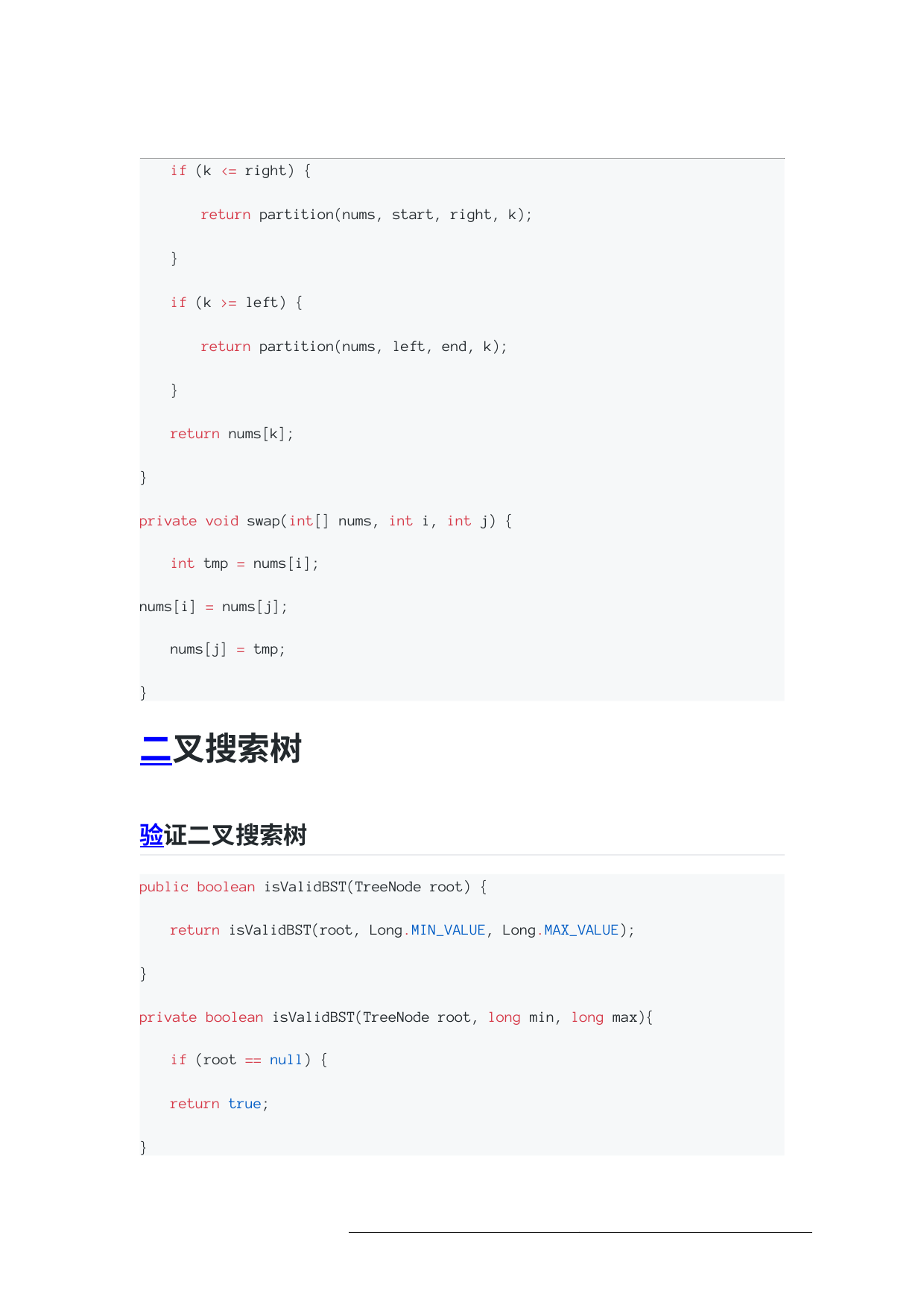

if (k <= right) {

return partition(nums, start, right, k);

}

if (k >= left) {

return partition(nums, left, end, k);

}

return nums[k];

}
private void swap(int[] nums, int i, int j) {  int tmp = nums[i];
nums[i] = nums[j];  nums[j] = tmp;

}
二叉搜索树

验证二叉搜索树

public boolean isValidBST(TreeNode root) {

return isValidBST(root, Long.MIN_VALUE, Long.MAX_VALUE);

}
private boolean isValidBST(TreeNode root, long min, long max){  if (root == null) {

return true;

}